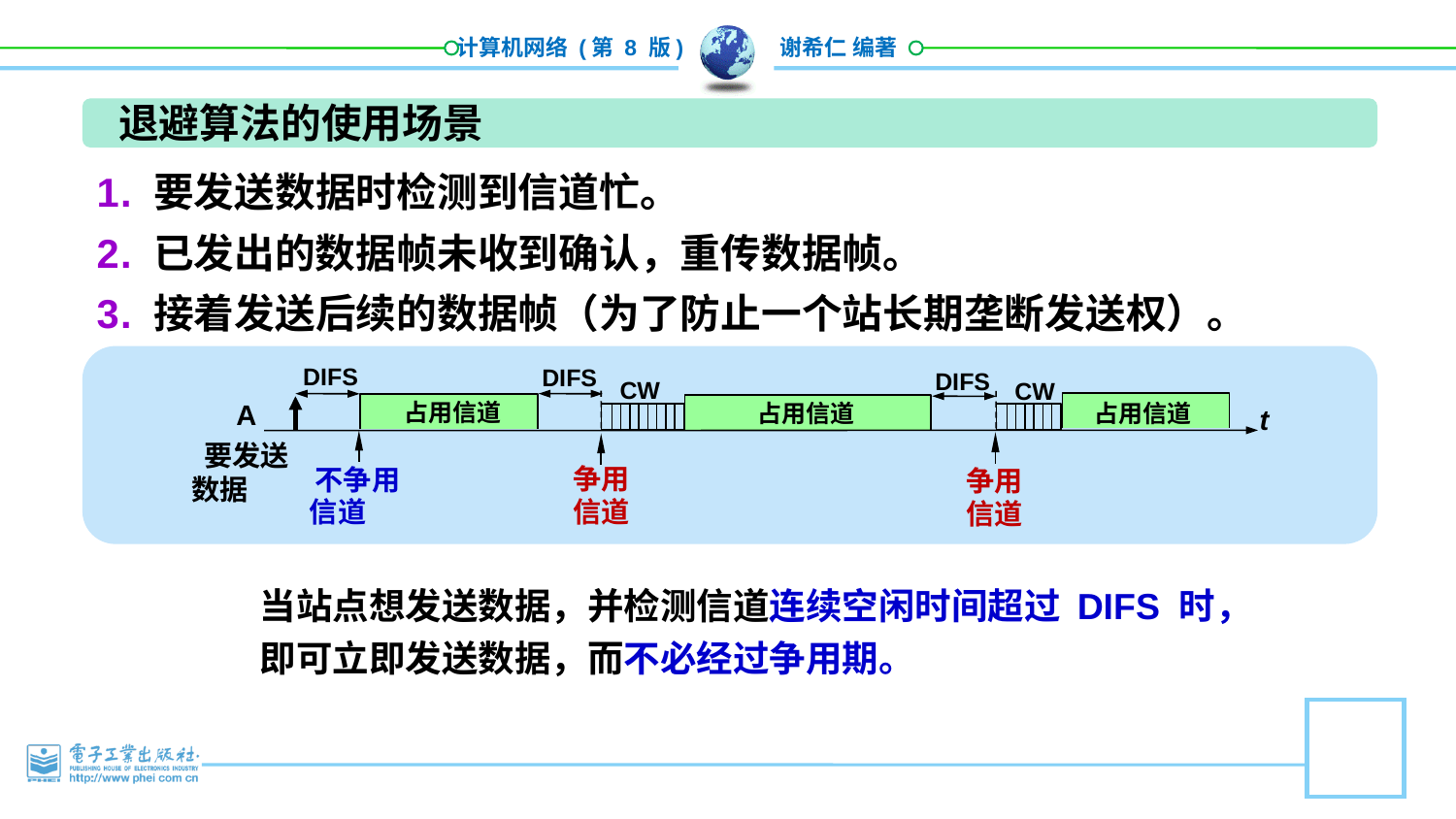

退避算法的使用场景

要发送数据时检测到信道忙。
已发出的数据帧未收到确认，重传数据帧。
接着发送后续的数据帧（为了防止一个站长期垄断发送权）。

DIFS
DIFS
DIFS
CW
CW
A
占用信道

占用信道
占用信道

t

要发送
数据
争用
信道
不争用
信道
争用
信道
当站点想发送数据，并检测信道连续空闲时间超过 DIFS 时，即可立即发送数据，而不必经过争用期。